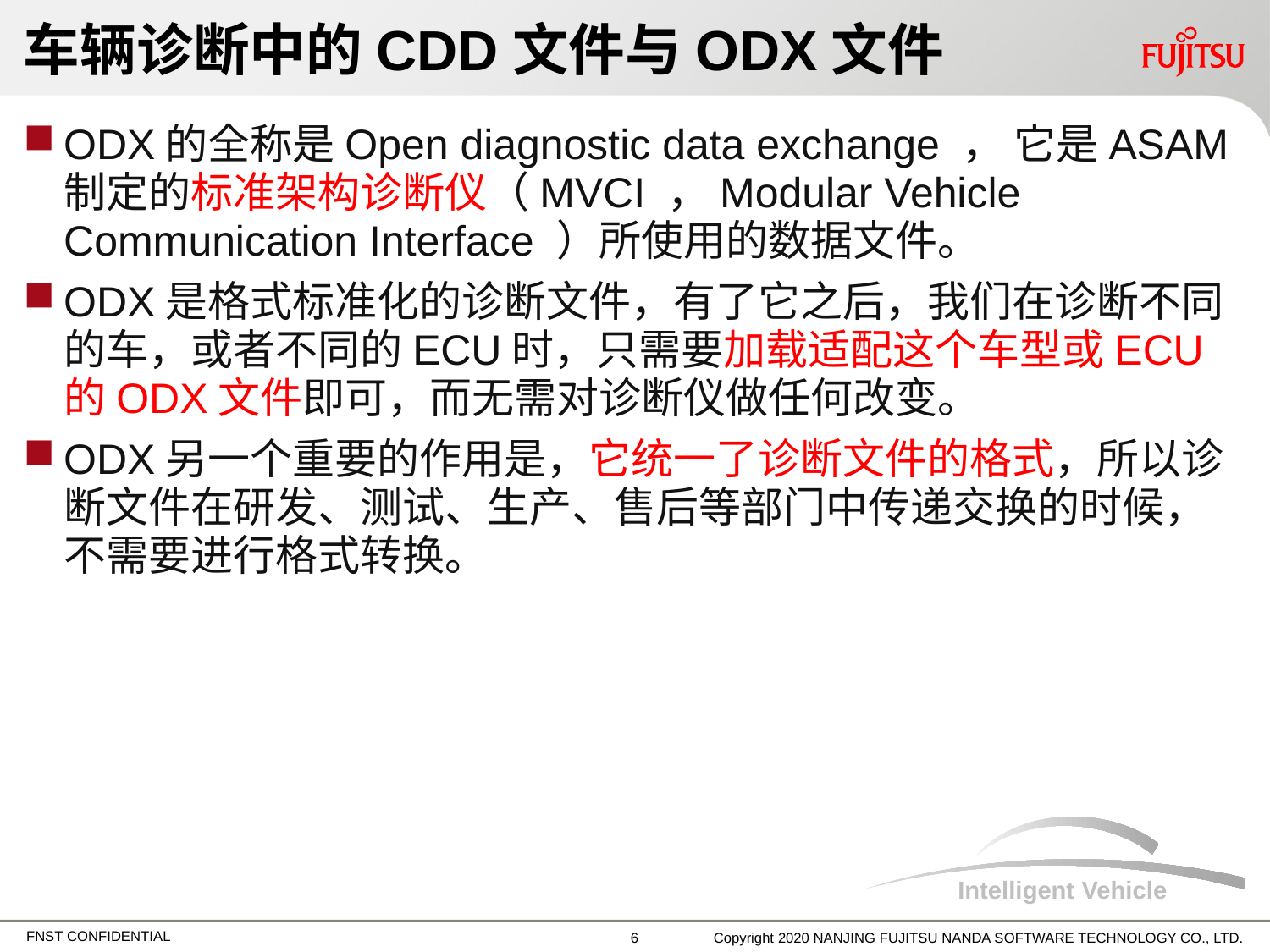

# 车辆诊断中的CDD文件与ODX文件
ODX的全称是Open diagnostic data exchange ， 它是ASAM制定的标准架构诊断仪（MVCI ，Modular Vehicle Communication Interface ）所使用的数据文件。
ODX是格式标准化的诊断文件，有了它之后，我们在诊断不同的车，或者不同的ECU时，只需要加载适配这个车型或ECU的ODX文件即可，而无需对诊断仪做任何改变。
ODX另一个重要的作用是，它统一了诊断文件的格式，所以诊断文件在研发、测试、生产、售后等部门中传递交换的时候，不需要进行格式转换。

6
Copyright 2020 NANJING FUJITSU NANDA SOFTWARE TECHNOLOGY CO., LTD.